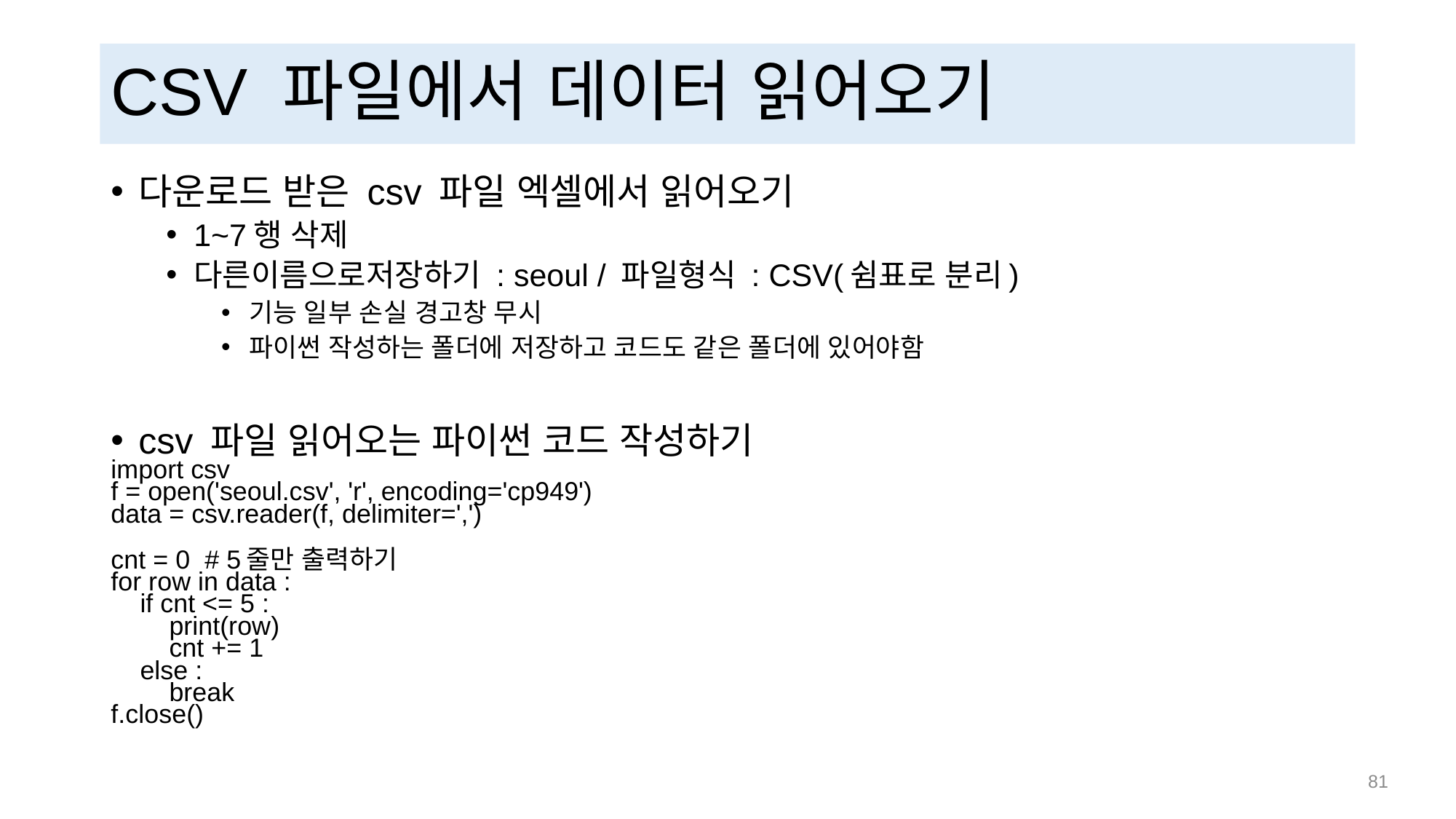

# CSV 파일에서 데이터 읽어오기
다운로드 받은 csv 파일 엑셀에서 읽어오기
1~7행 삭제
다른이름으로저장하기 : seoul / 파일형식 : CSV(쉼표로 분리)
기능 일부 손실 경고창 무시
파이썬 작성하는 폴더에 저장하고 코드도 같은 폴더에 있어야함

csv 파일 읽어오는 파이썬 코드 작성하기
import csv
f = open('seoul.csv', 'r', encoding='cp949')
data = csv.reader(f, delimiter=',')

cnt = 0			# 5줄만 출력하기
for row in data :
    if cnt <= 5 :
        print(row)
        cnt += 1
    else :
        break
f.close()

 81